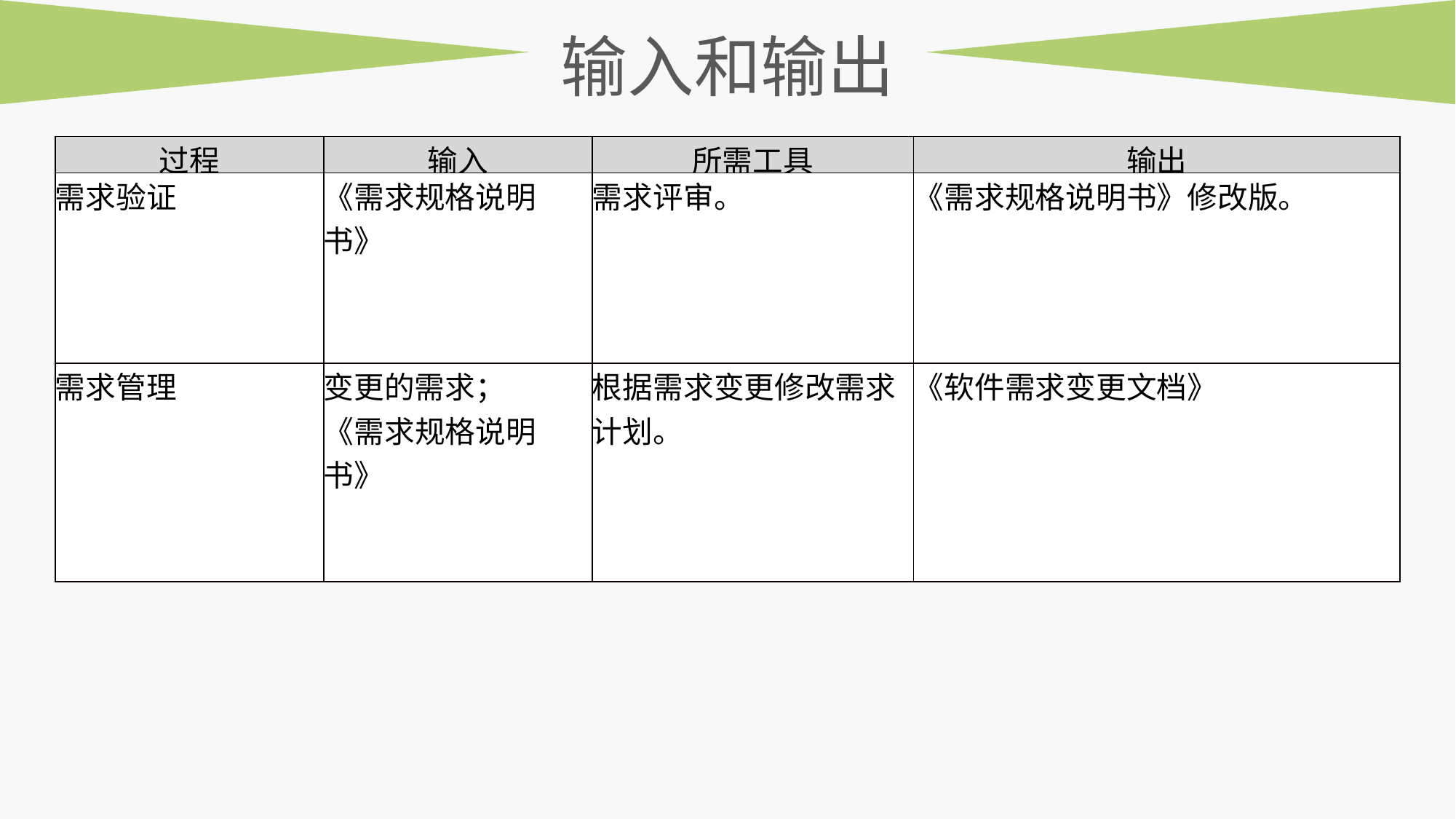

输入和输出
| 过程 | 输入 | 所需工具 | 输出 |
| --- | --- | --- | --- |
| 需求验证 | 《需求规格说明书》 | 需求评审。 | 《需求规格说明书》修改版。 |
| 需求管理 | 变更的需求； 《需求规格说明书》 | 根据需求变更修改需求计划。 | 《软件需求变更文档》 |